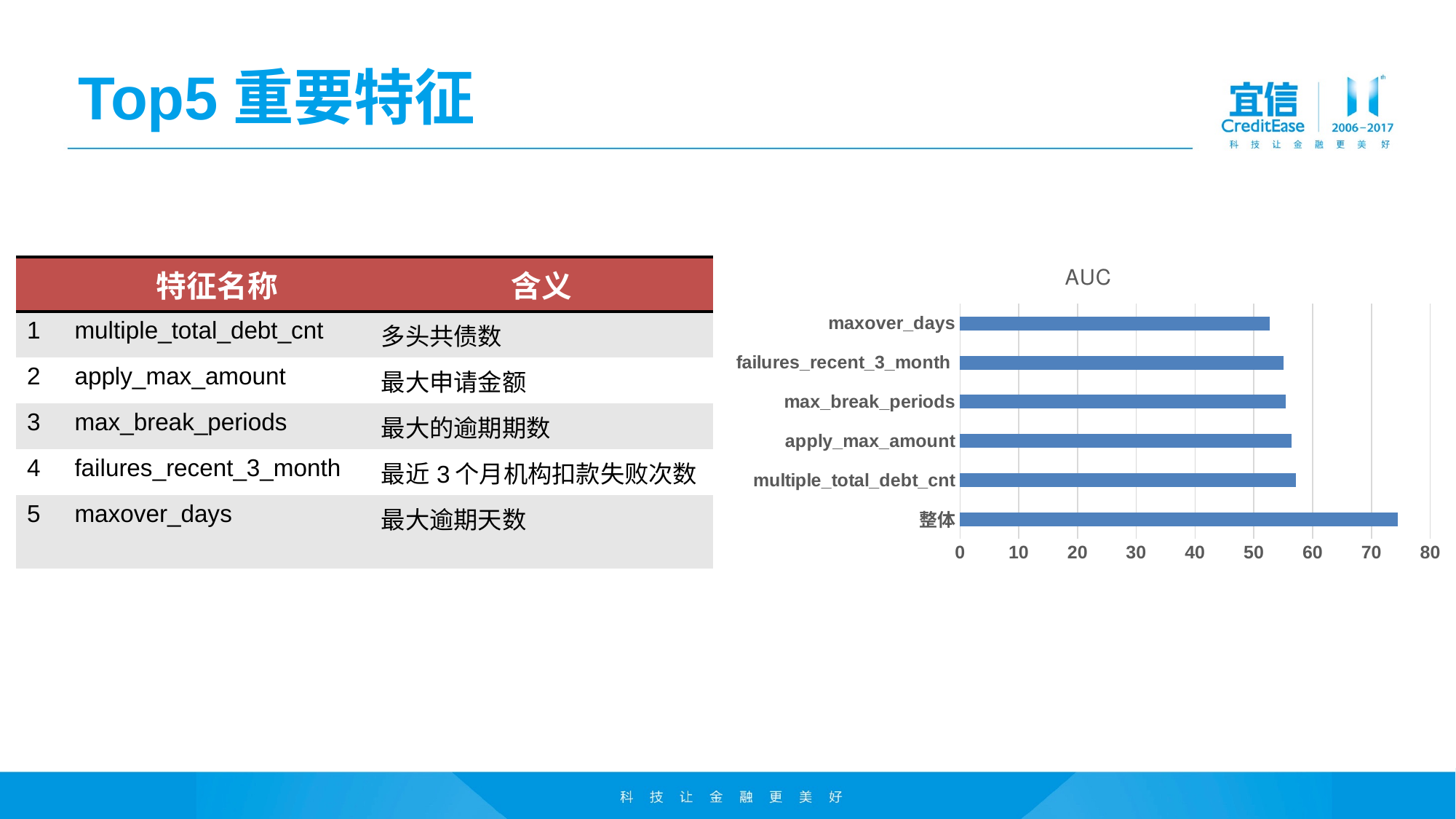

# Top5重要特征

### Chart: AUC

| Category |  |
|---|---|
| 整体 | 74.43 |
| multiple_total_debt_cnt | 57.1 |
| apply_max_amount | 56.38 |
| max_break_periods | 55.45 |
| failures_recent_3_month  | 55.0 |
| maxover_days | 52.76 |
|  | 特征名称 | 含义 |
| --- | --- | --- |
| 1 | multiple\_total\_debt\_cnt | 多头共债数 |
| 2 | apply\_max\_amount | 最大申请金额 |
| 3 | max\_break\_periods | 最大的逾期期数 |
| 4 | failures\_recent\_3\_month | 最近3个月机构扣款失败次数 |
| 5 | maxover\_days | 最大逾期天数 |